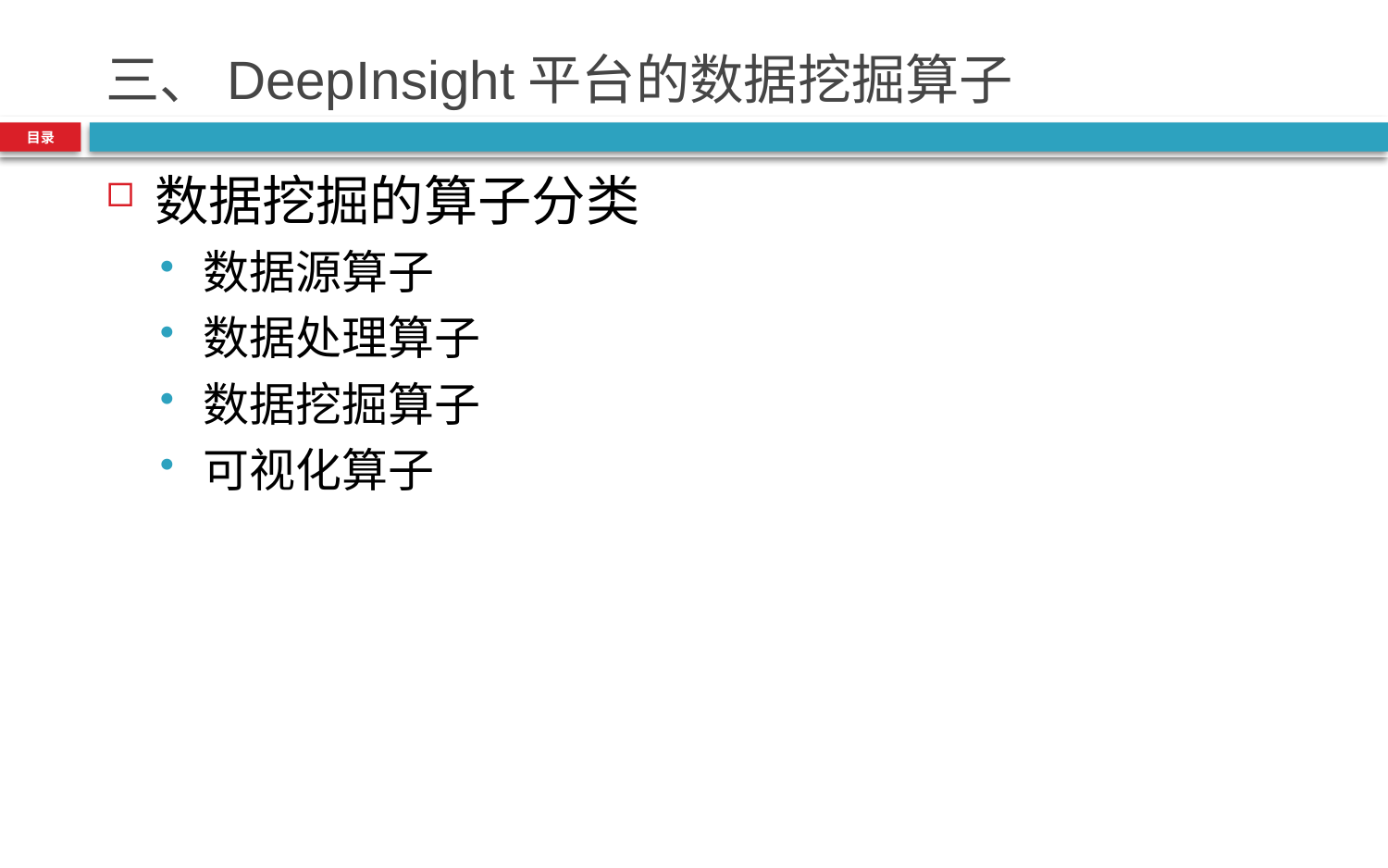

# 三、DeepInsight平台的数据挖掘算子
目录
数据挖掘的算子分类
数据源算子
数据处理算子
数据挖掘算子
可视化算子